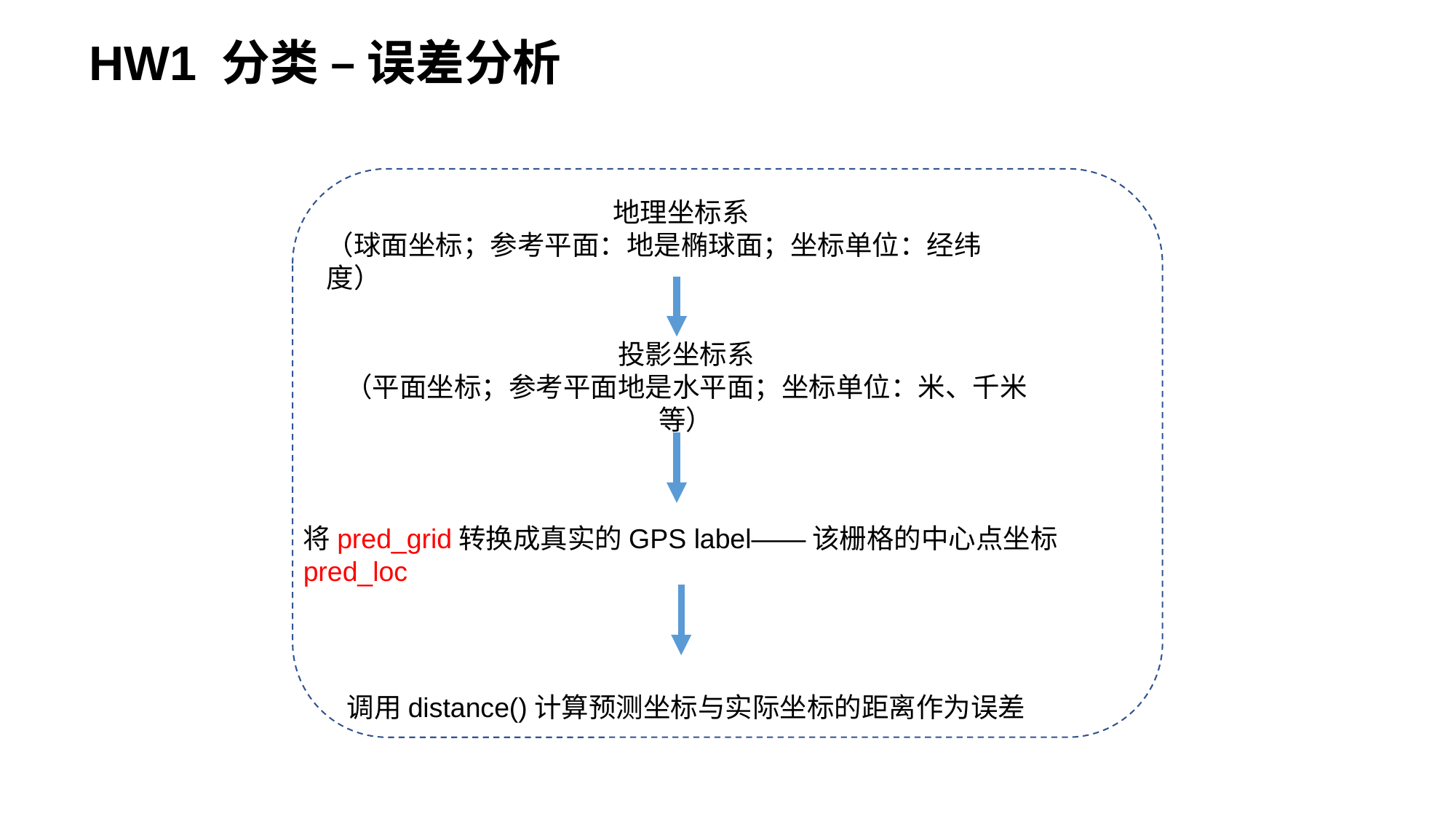

# HW1 分类 – 误差分析

地理坐标系
（球面坐标；参考平面：地是椭球面；坐标单位：经纬度）
投影坐标系
（平面坐标；参考平面地是水平面；坐标单位：米、千米等）
将pred_grid转换成真实的GPS label——该栅格的中心点坐标pred_loc
调用distance()计算预测坐标与实际坐标的距离作为误差